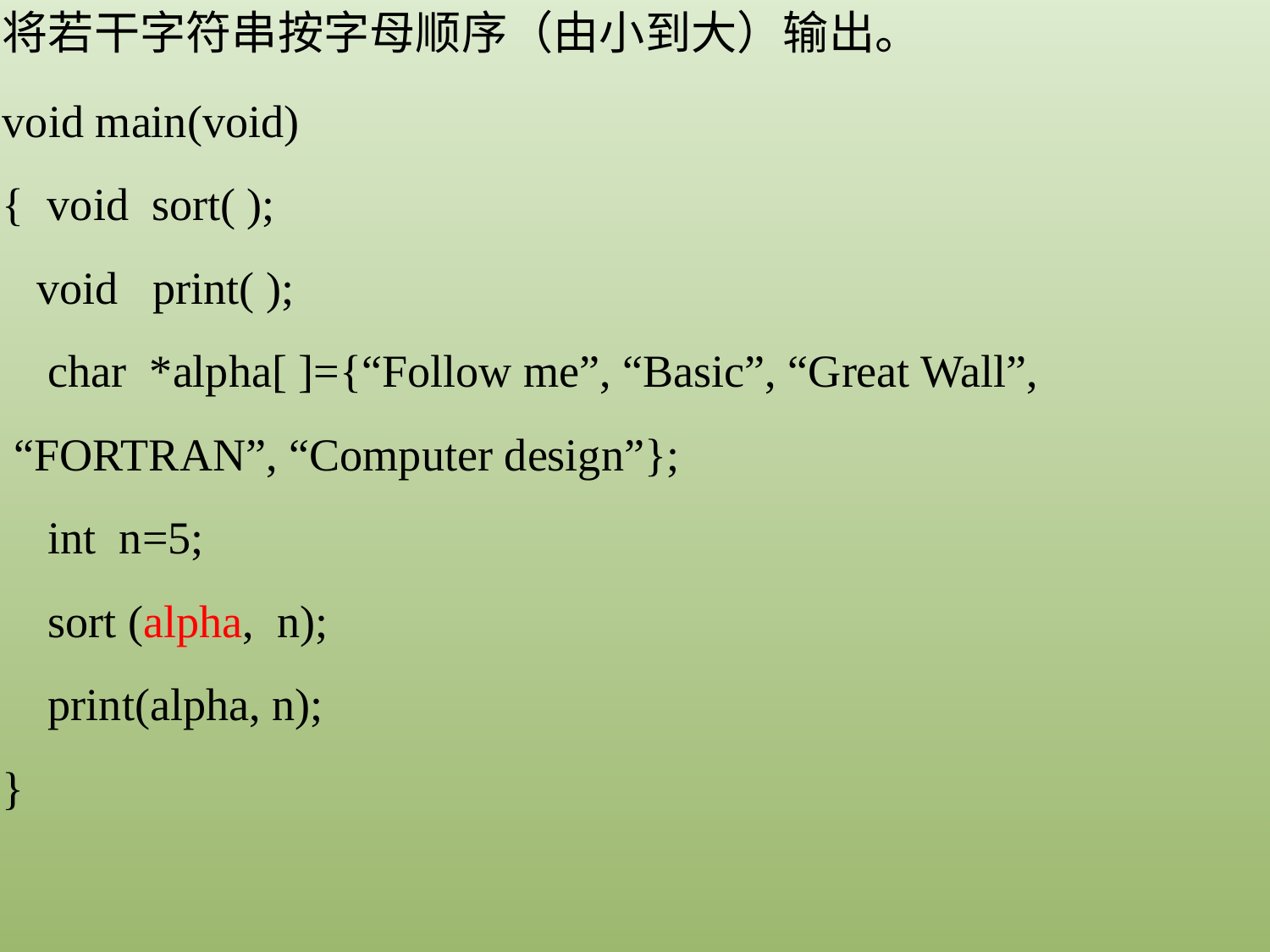

将若干字符串按字母顺序（由小到大）输出。
void main(void)
{  void  sort( );
   void   print( );
    char  *alpha[ ]={“Follow me”, “Basic”, “Great Wall”,
 “FORTRAN”, “Computer design”};
    int  n=5;
    sort (alpha,  n);
    print(alpha, n);
}
513